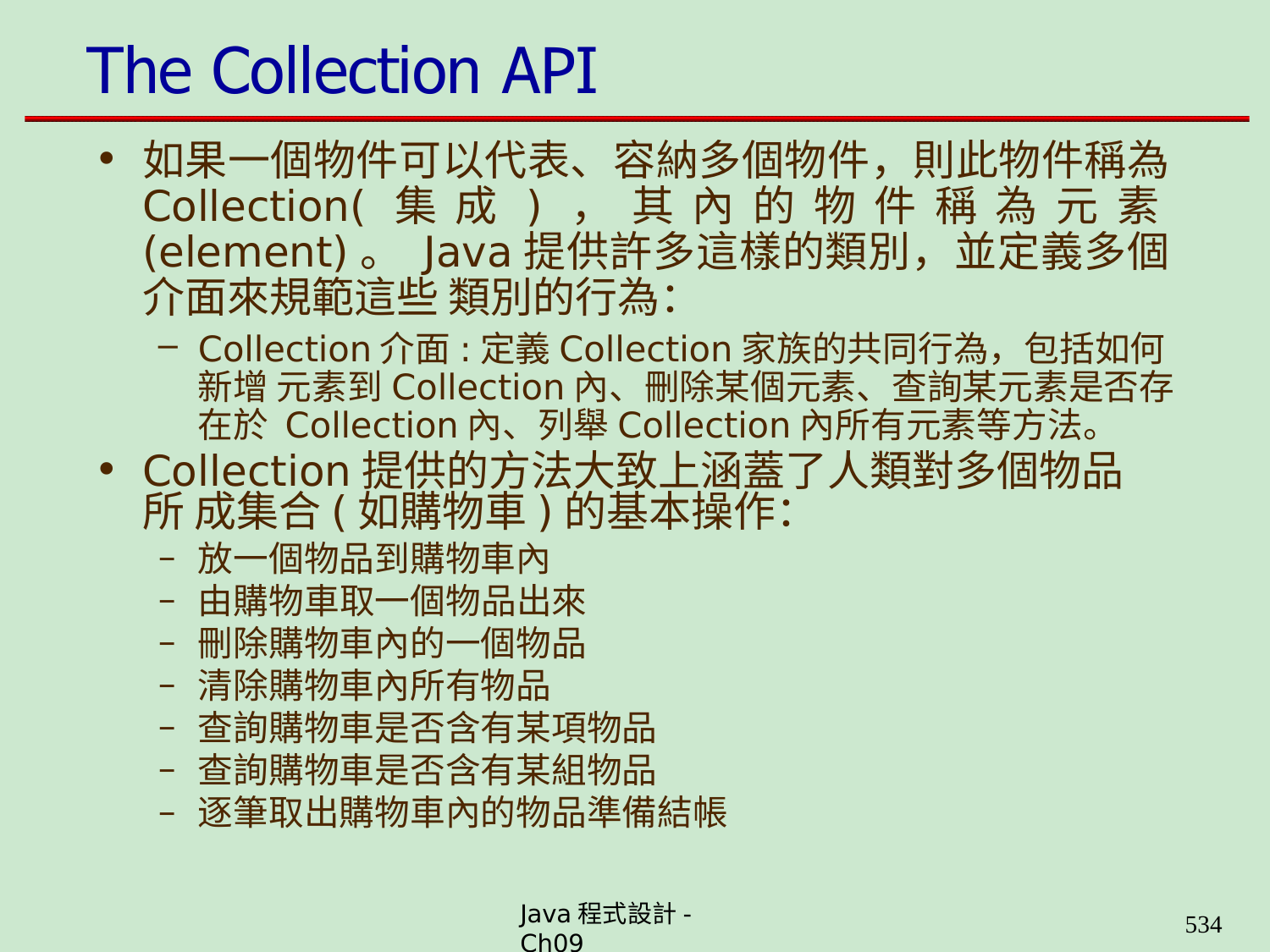

# The Collection API
如果一個物件可以代表、容納多個物件，則此物件稱為 Collection(集成)，其內的物件稱為元素(element)。 Java提供許多這樣的類別，並定義多個介面來規範這些 類別的行為：
Collection介面:定義Collection家族的共同行為，包括如何新增 元素到Collection內、刪除某個元素、查詢某元素是否存在於 Collection內、列舉Collection內所有元素等方法。
Collection提供的方法大致上涵蓋了人類對多個物品所 成集合(如購物車)的基本操作：
放一個物品到購物車內
由購物車取一個物品出來
刪除購物車內的一個物品
清除購物車內所有物品
查詢購物車是否含有某項物品
查詢購物車是否含有某組物品
逐筆取出購物車內的物品準備結帳
Java程式設計-Ch09
534